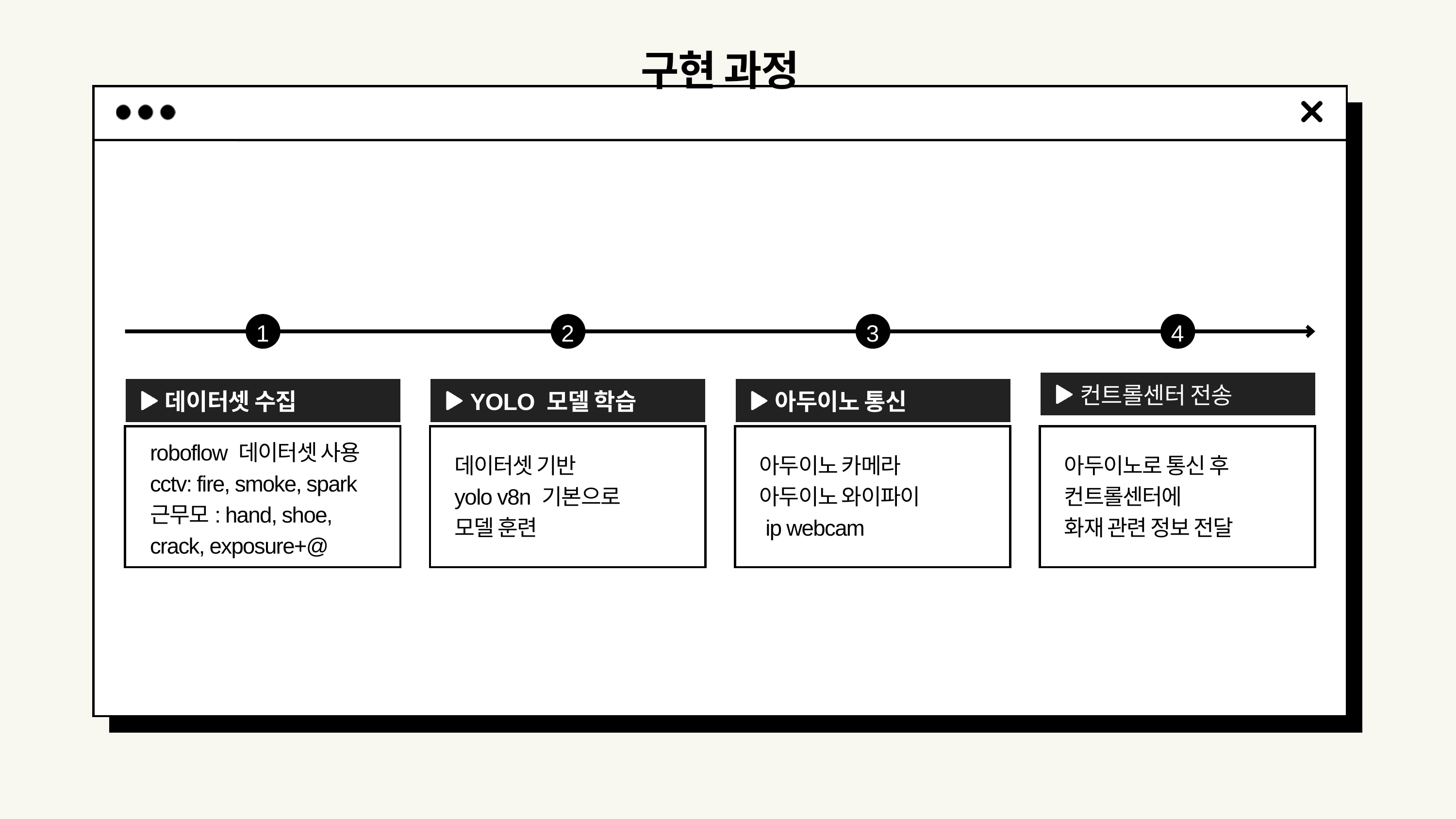

구현 과정

1
2
3
4

컨트롤센터 전송

데이터셋 수집
YOLO 모델 학습
아두이노 통신

roboflow 데이터셋 사용
cctv: fire, smoke, spark
근무모: hand, shoe, crack, exposure+@
데이터셋 기반
yolo v8n 기본으로
모델 훈련
아두이노 카메라
아두이노 와이파이
 ip webcam

아두이노로 통신 후
컨트롤센터에
화재 관련 정보 전달